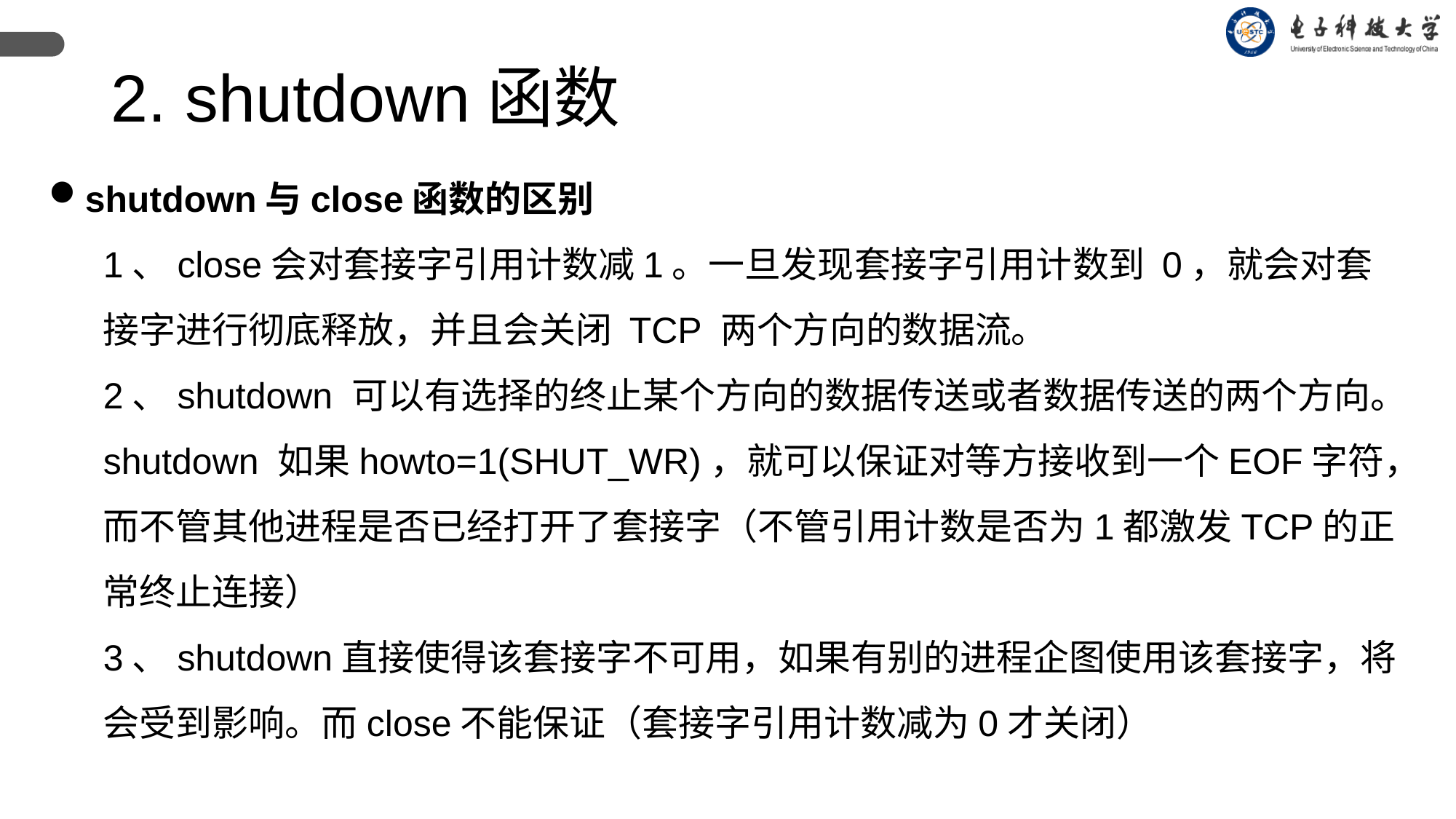

2. shutdown函数
shutdown与close函数的区别
1、close会对套接字引用计数减1。一旦发现套接字引用计数到 0，就会对套接字进行彻底释放，并且会关闭 TCP 两个方向的数据流。
2、shutdown 可以有选择的终止某个方向的数据传送或者数据传送的两个方向。shutdown 如果howto=1(SHUT_WR)，就可以保证对等方接收到一个EOF字符，而不管其他进程是否已经打开了套接字（不管引用计数是否为1都激发TCP的正常终止连接）
3、shutdown直接使得该套接字不可用，如果有别的进程企图使用该套接字，将会受到影响。而close不能保证（套接字引用计数减为0才关闭）